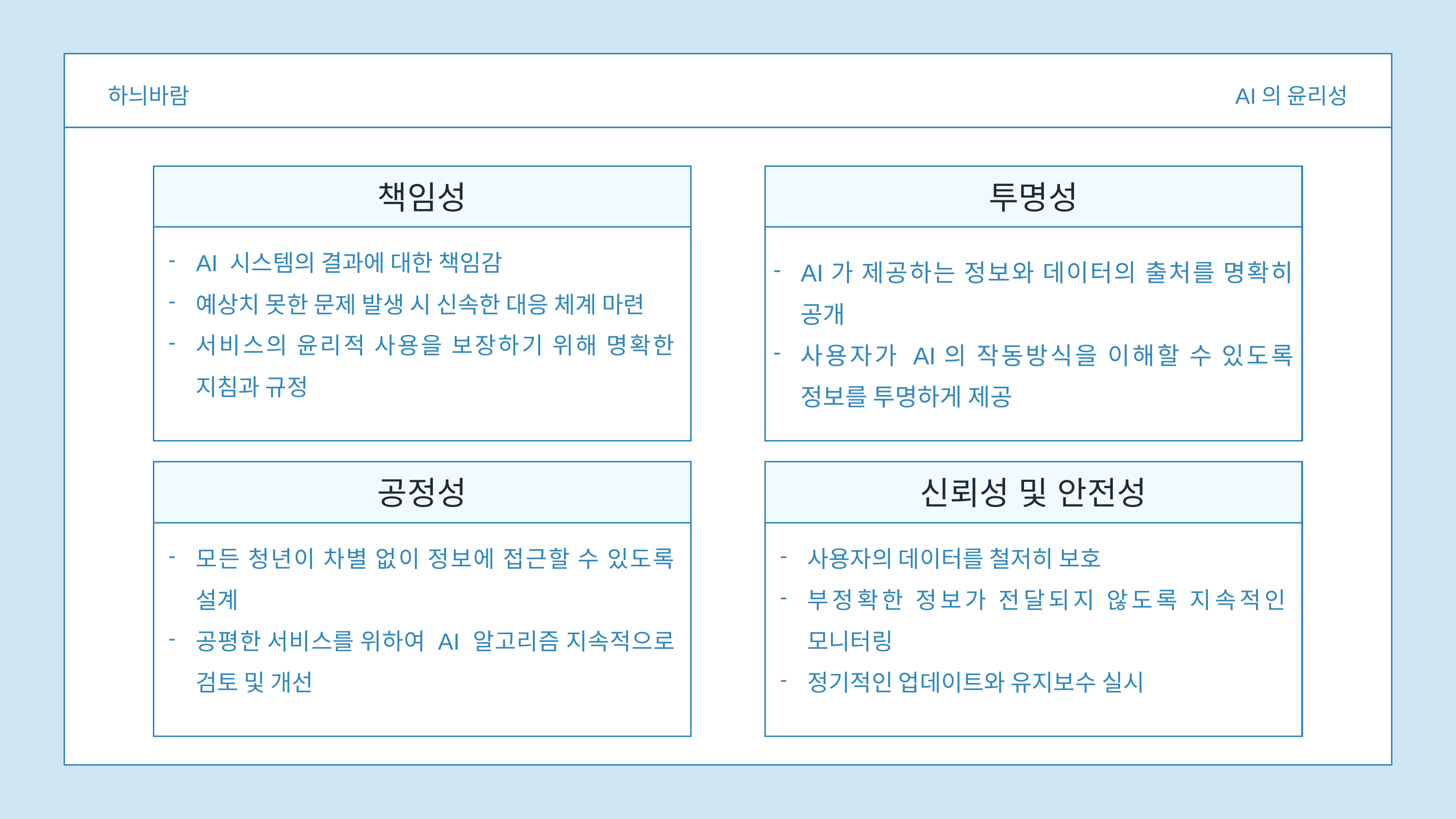

하늬바람
AI의 윤리성

책임성

AI 시스템의 결과에 대한 책임감
예상치 못한 문제 발생 시 신속한 대응 체계 마련
서비스의 윤리적 사용을 보장하기 위해 명확한 지침과 규정

투명성

AI가 제공하는 정보와 데이터의 출처를 명확히 공개
사용자가 AI의 작동방식을 이해할 수 있도록 정보를 투명하게 제공

공정성

모든 청년이 차별 없이 정보에 접근할 수 있도록 설계
공평한 서비스를 위하여 AI 알고리즘 지속적으로 검토 및 개선

신뢰성 및 안전성

사용자의 데이터를 철저히 보호
부정확한 정보가 전달되지 않도록 지속적인 모니터링
정기적인 업데이트와 유지보수 실시